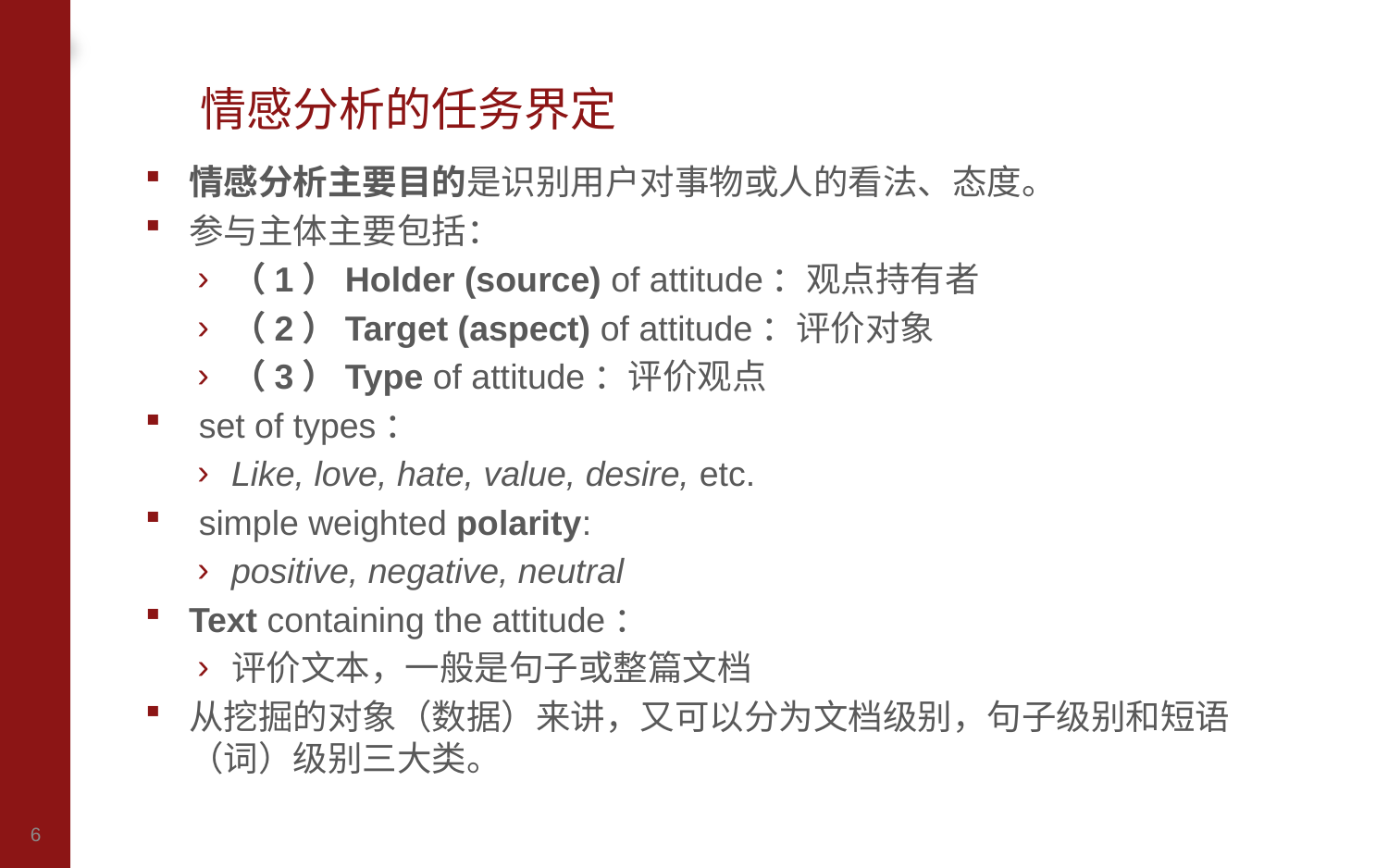

# 情感分析的任务界定
情感分析主要目的是识别用户对事物或人的看法、态度。
参与主体主要包括：
（1）Holder (source) of attitude：观点持有者
（2）Target (aspect) of attitude：评价对象
（3）Type of attitude：评价观点
​ set of types：
Like, love, hate, value, desire, etc.
 simple weighted polarity:
positive, negative, neutral
Text containing the attitude：
评价文本，一般是句子或整篇文档
从挖掘的对象（数据）来讲，又可以分为文档级别，句子级别和短语（词）级别三大类。
6